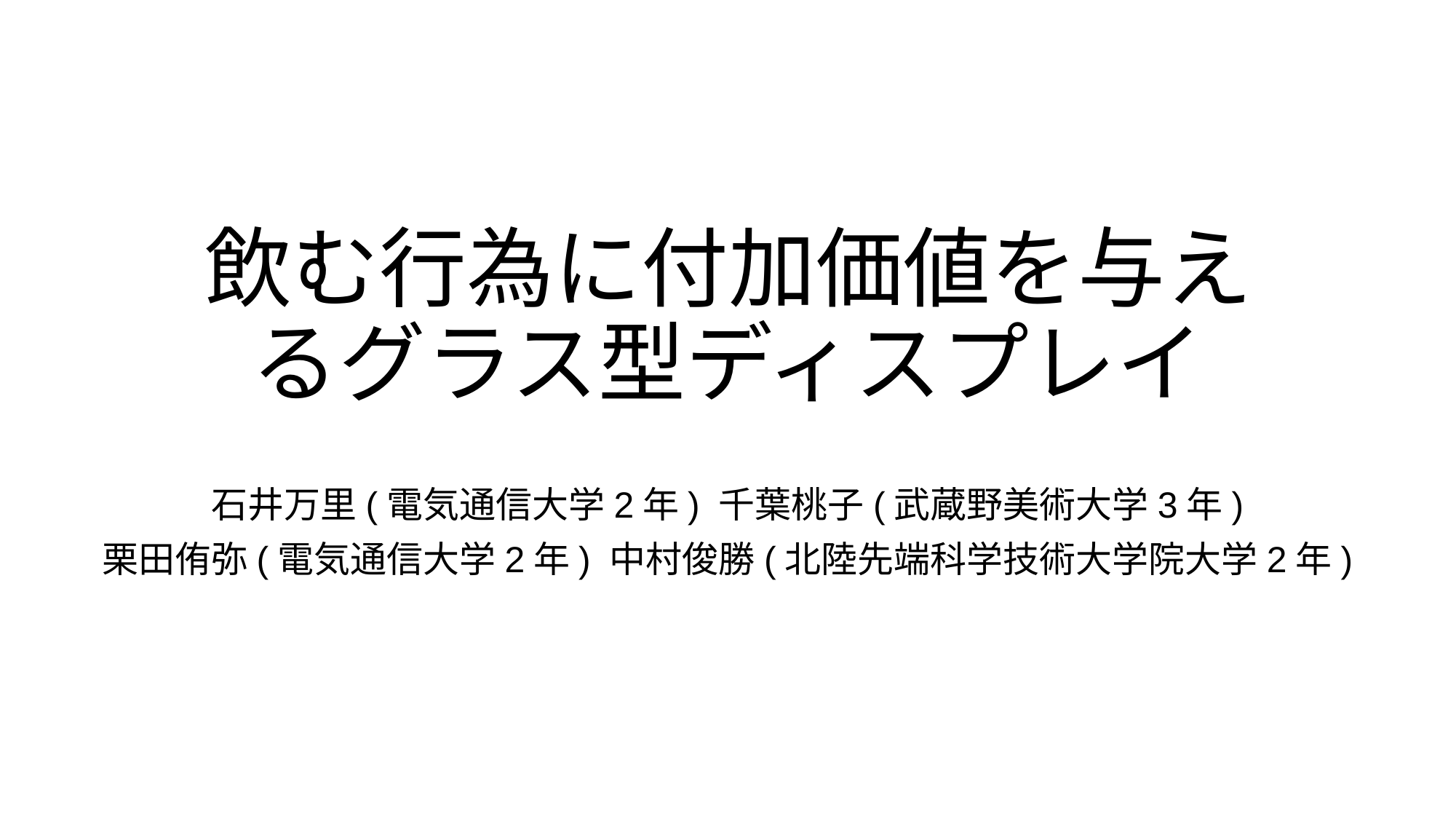

# 飲む行為に付加価値を与えるグラス型ディスプレイ
石井万里(電気通信大学2年) 千葉桃子(武蔵野美術大学3年)
栗田侑弥(電気通信大学2年) 中村俊勝(北陸先端科学技術大学院大学2年)